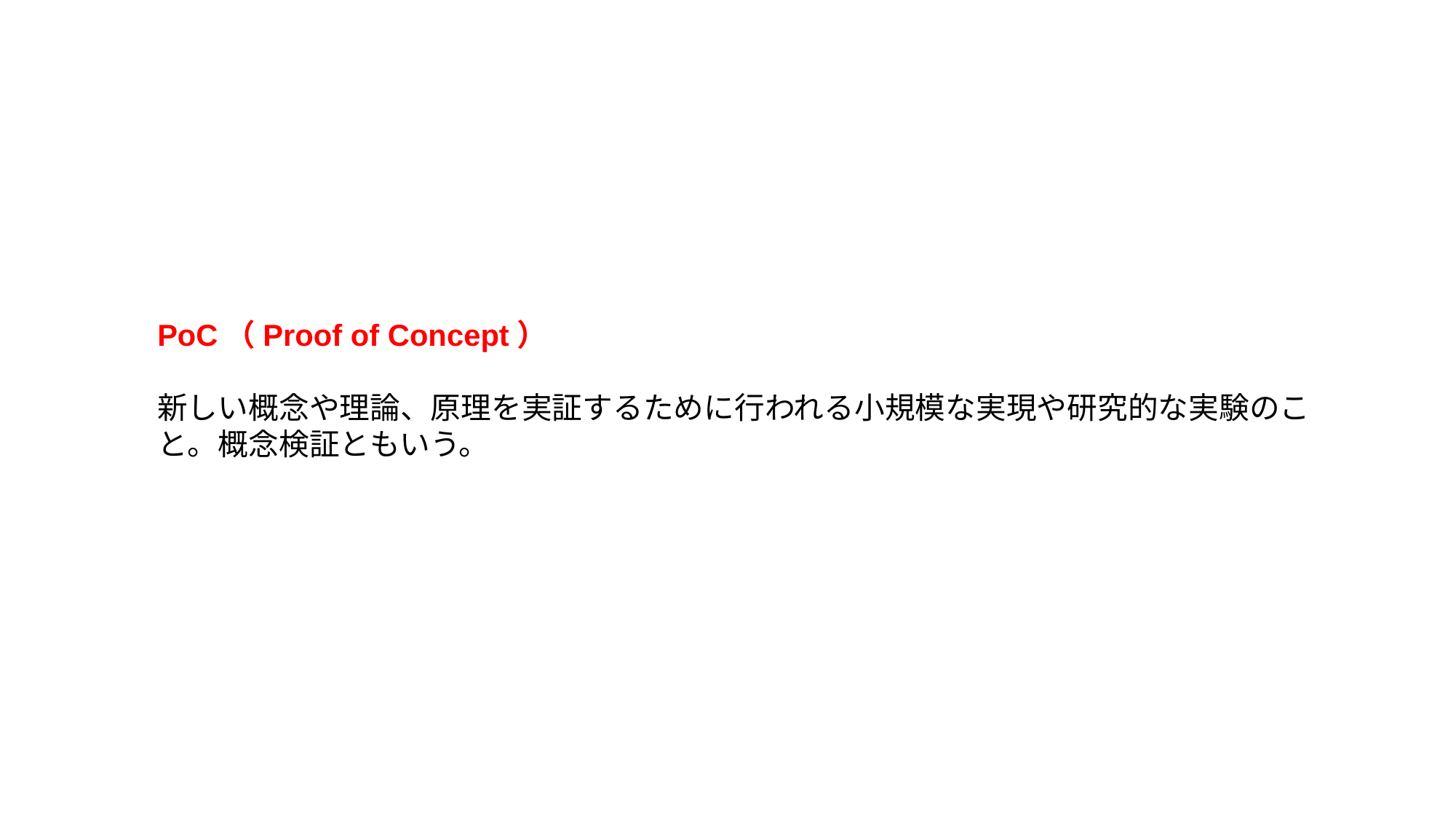

PoC（Proof of Concept）

新しい概念や理論、原理を実証するために行われる小規模な実現や研究的な実験のこと。概念検証ともいう。